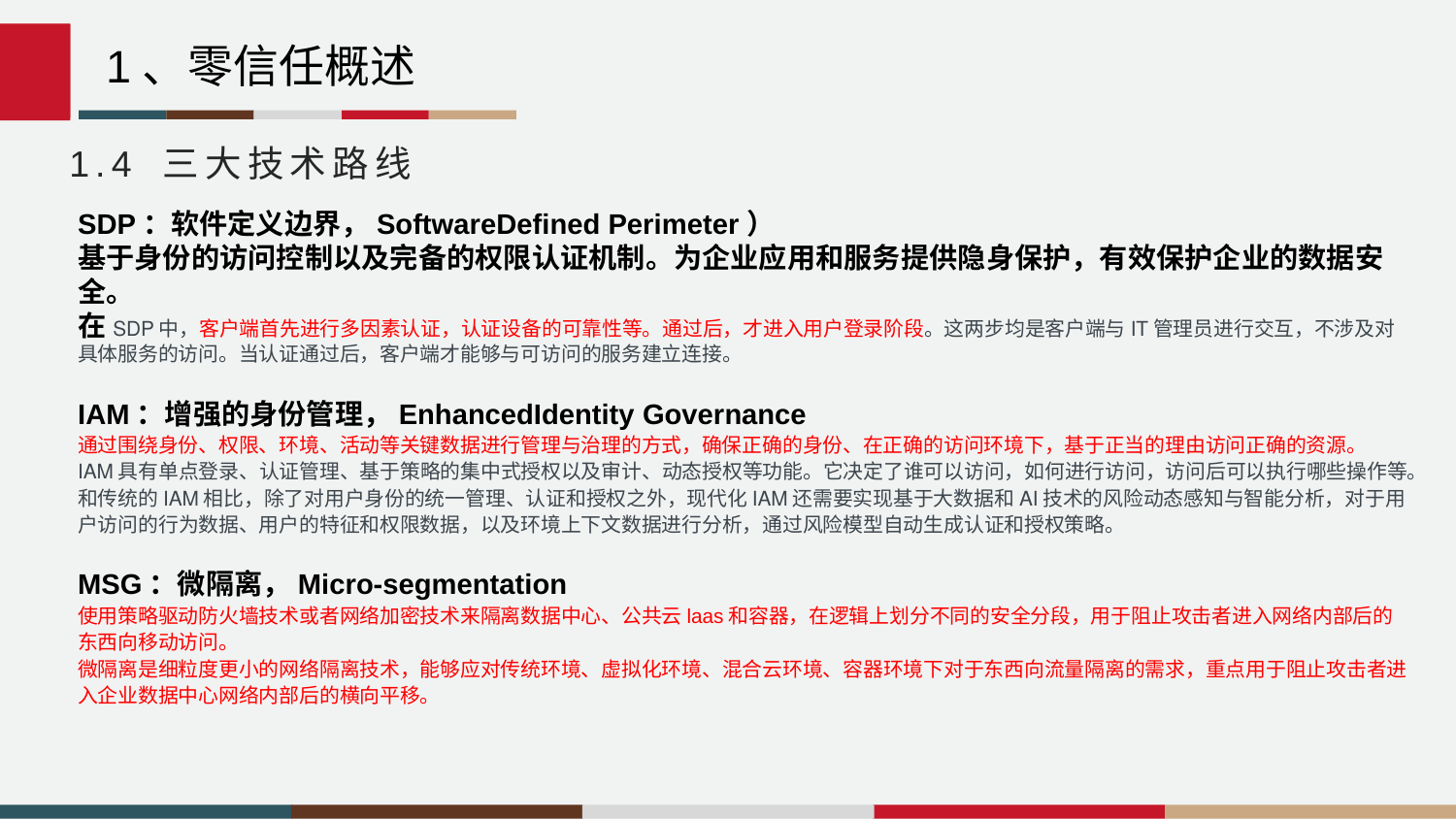

ImpTraceLabele7b36a6a063cb1856104ac76b244a51a@=

1、零信任概述

1.4 三大技术路线
SDP：软件定义边界，SoftwareDefined Perimeter）
基于身份的访问控制以及完备的权限认证机制。为企业应用和服务提供隐身保护，有效保护企业的数据安全。
在SDP中，客户端首先进行多因素认证，认证设备的可靠性等。通过后，才进入用户登录阶段。这两步均是客户端与IT管理员进行交互，不涉及对具体服务的访问。当认证通过后，客户端才能够与可访问的服务建立连接。

IAM：增强的身份管理，EnhancedIdentity Governance
通过围绕身份、权限、环境、活动等关键数据进行管理与治理的方式，确保正确的身份、在正确的访问环境下，基于正当的理由访问正确的资源。
IAM具有单点登录、认证管理、基于策略的集中式授权以及审计、动态授权等功能。它决定了谁可以访问，如何进行访问，访问后可以执行哪些操作等。
和传统的IAM相比，除了对用户身份的统一管理、认证和授权之外，现代化IAM还需要实现基于大数据和AI技术的风险动态感知与智能分析，对于用户访问的行为数据、用户的特征和权限数据，以及环境上下文数据进行分析，通过风险模型自动生成认证和授权策略。

MSG：微隔离，Micro-segmentation
使用策略驱动防火墙技术或者网络加密技术来隔离数据中心、公共云laas和容器，在逻辑上划分不同的安全分段，用于阻止攻击者进入网络内部后的东西向移动访问。
微隔离是细粒度更小的网络隔离技术，能够应对传统环境、虚拟化环境、混合云环境、容器环境下对于东西向流量隔离的需求，重点用于阻止攻击者进入企业数据中心网络内部后的横向平移。